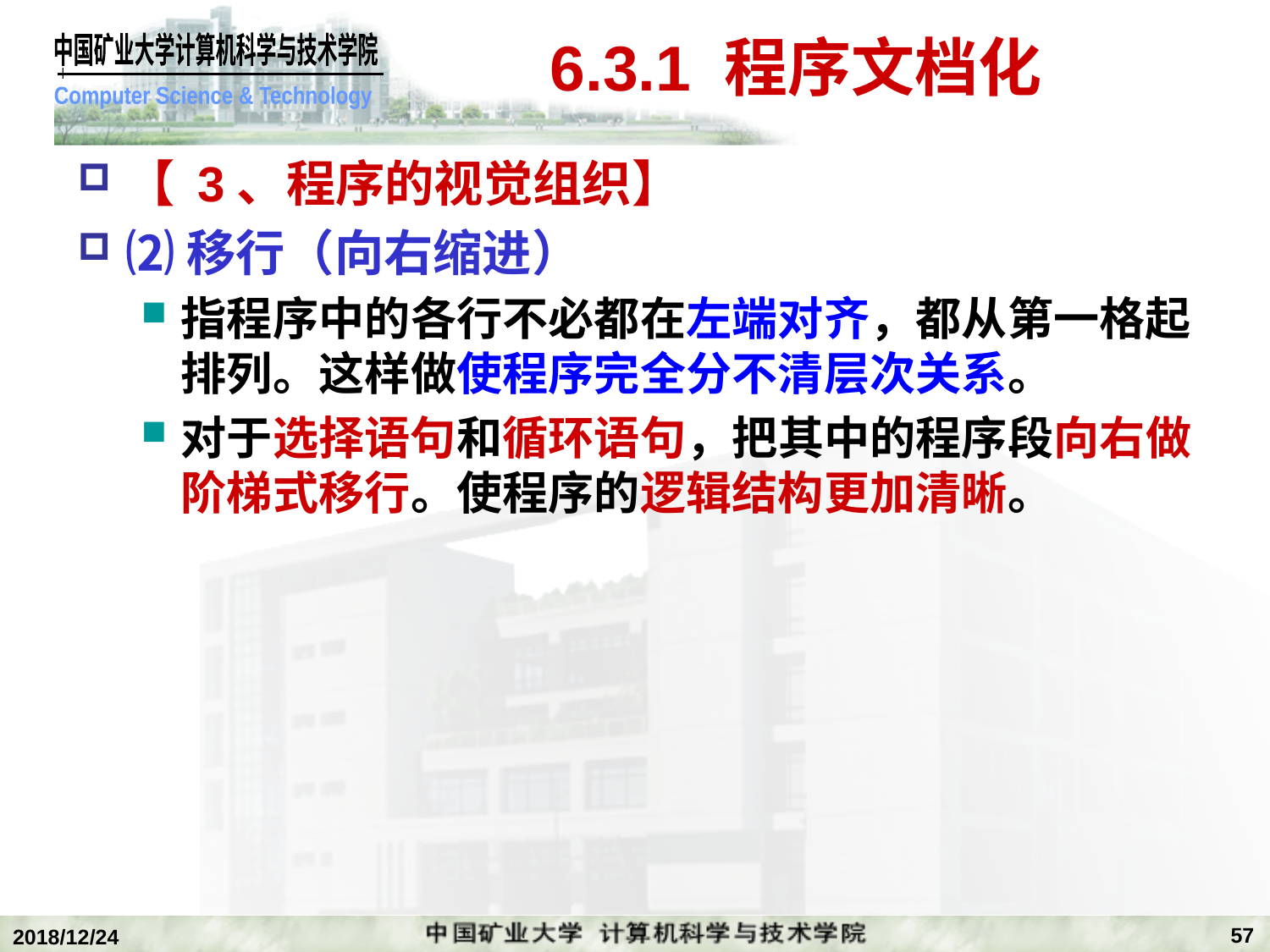

# 6.3.1 程序文档化
【 3、程序的视觉组织】
⑵移行（向右缩进）
指程序中的各行不必都在左端对齐，都从第一格起排列。这样做使程序完全分不清层次关系。
对于选择语句和循环语句，把其中的程序段向右做阶梯式移行。使程序的逻辑结构更加清晰。
57
2018/12/24